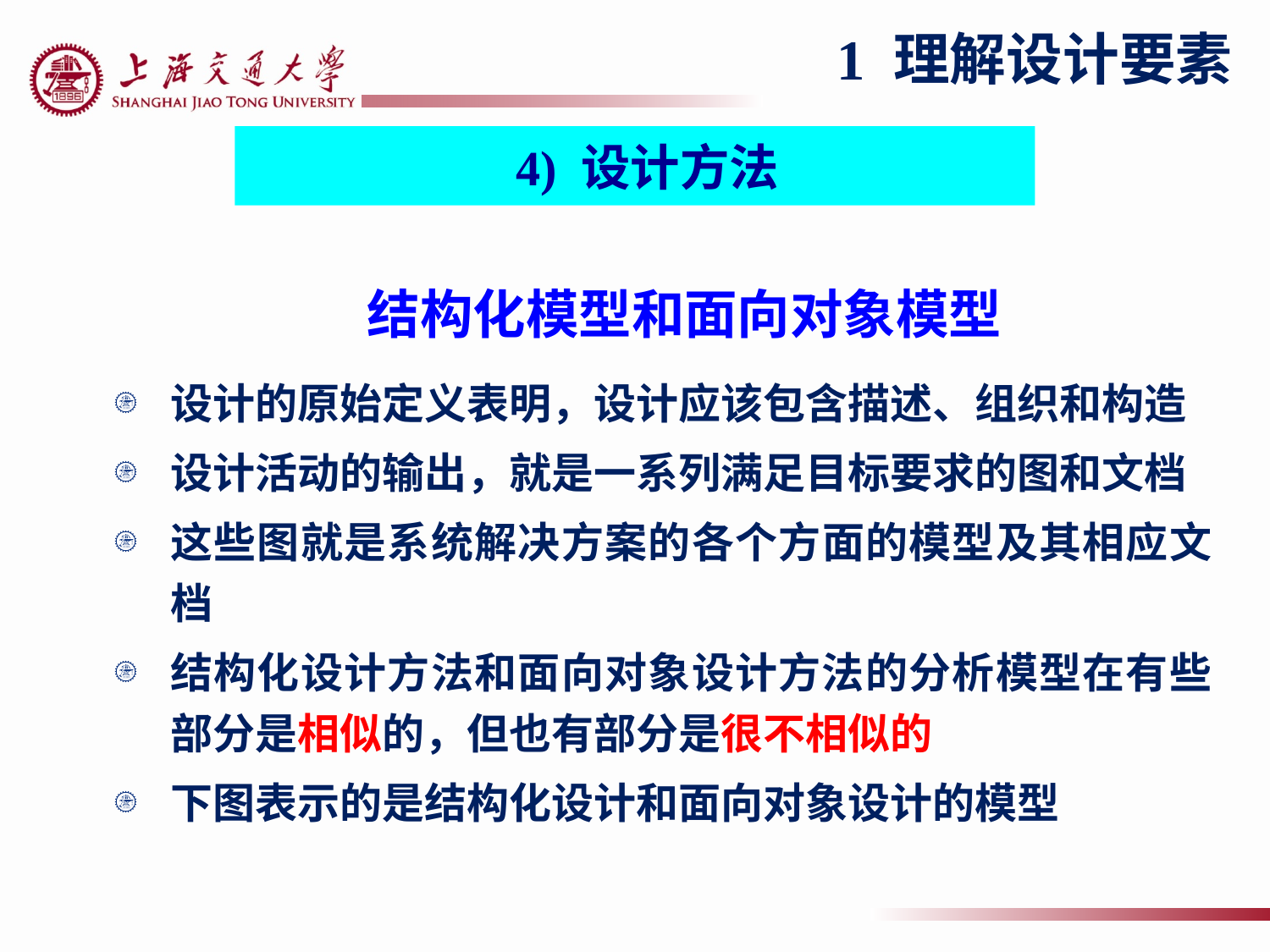

1 理解设计要素
  4) 设计方法
# 结构化模型和面向对象模型
设计的原始定义表明，设计应该包含描述、组织和构造
设计活动的输出，就是一系列满足目标要求的图和文档
这些图就是系统解决方案的各个方面的模型及其相应文档
结构化设计方法和面向对象设计方法的分析模型在有些部分是相似的，但也有部分是很不相似的
下图表示的是结构化设计和面向对象设计的模型